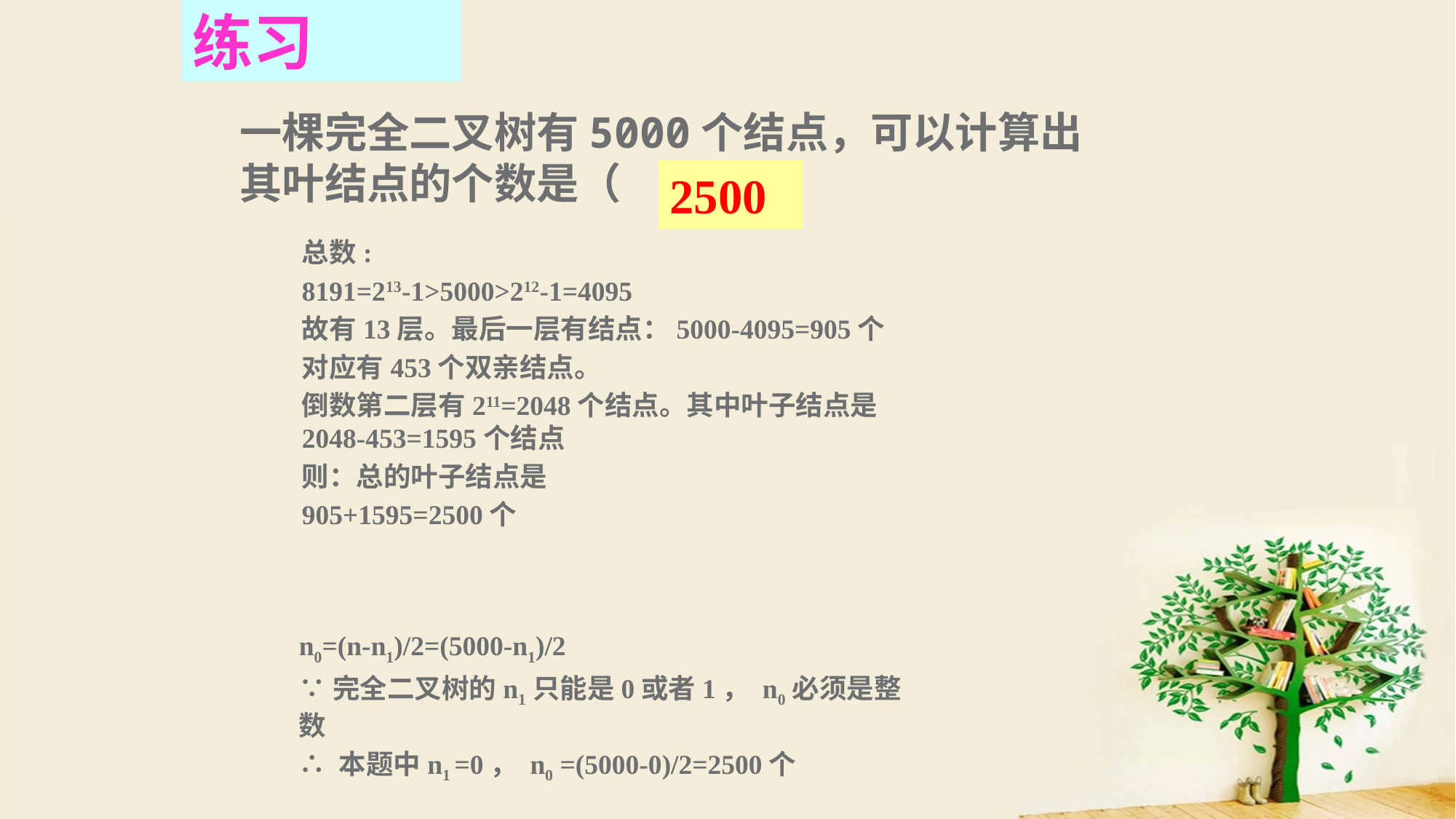

练习
一棵完全二叉树有5000个结点，可以计算出其叶结点的个数是（         ）。
2500
总数:
8191=213-1>5000>212-1=4095
故有13层。最后一层有结点：5000-4095=905个
对应有453个双亲结点。
倒数第二层有211=2048个结点。其中叶子结点是2048-453=1595个结点
则：总的叶子结点是
905+1595=2500个

n0=(n-n1)/2=(5000-n1)/2
∵完全二叉树的n1只能是0或者1， n0必须是整数
∴ 本题中n1 =0， n0 =(5000-0)/2=2500个